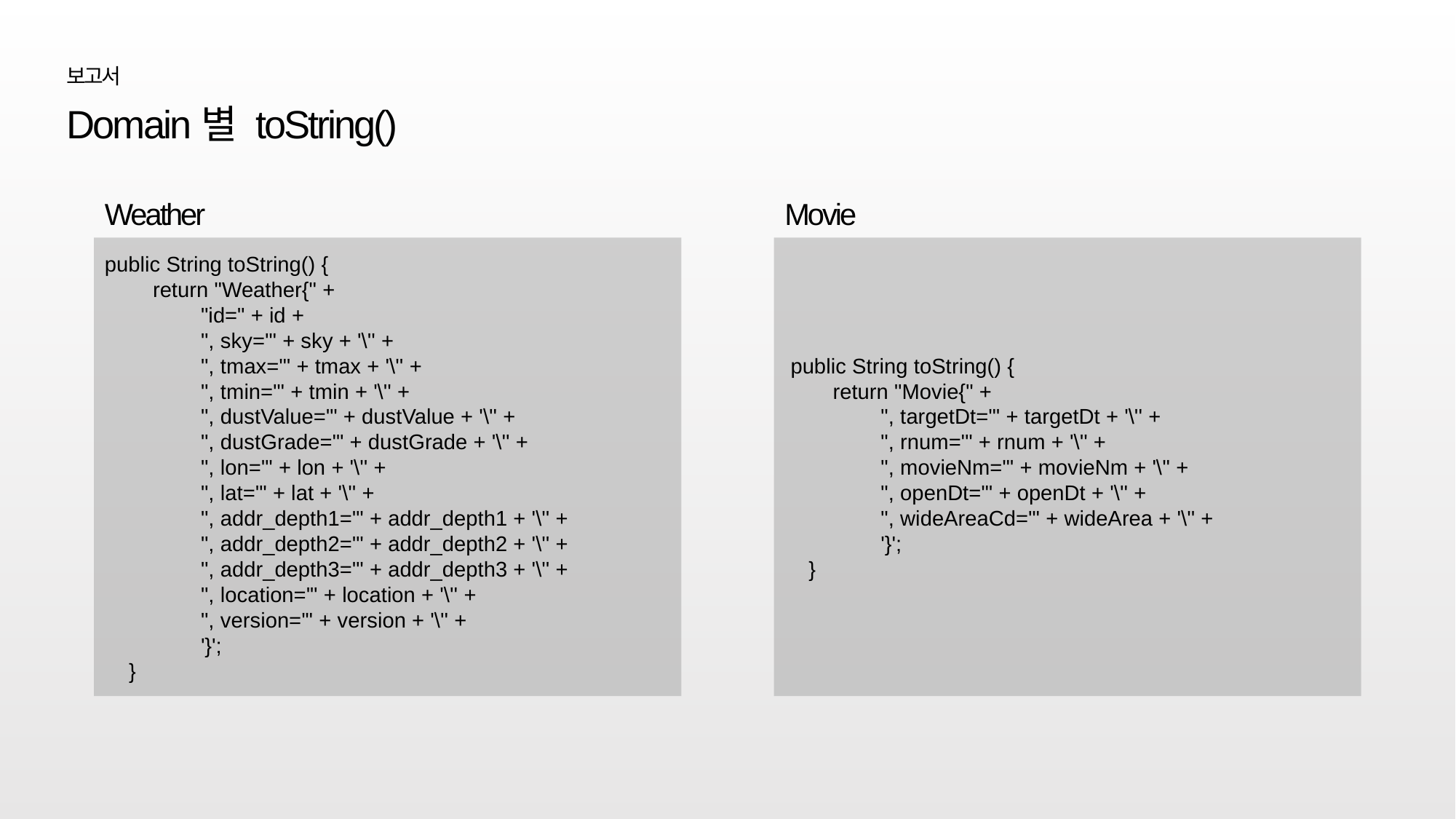

보고서
Domain별 toString()
Weather
Movie
public String toString() {
        return "Weather{" +
                "id=" + id +
                ", sky='" + sky + '\'' +
                ", tmax='" + tmax + '\'' +
                ", tmin='" + tmin + '\'' +
                ", dustValue='" + dustValue + '\'' +
                ", dustGrade='" + dustGrade + '\'' +
                ", lon='" + lon + '\'' +
                ", lat='" + lat + '\'' +
                ", addr_depth1='" + addr_depth1 + '\'' +
                ", addr_depth2='" + addr_depth2 + '\'' +
                ", addr_depth3='" + addr_depth3 + '\'' +
                ", location='" + location + '\'' +
                ", version='" + version + '\'' +
                '}';
    }
 public String toString() {
        return "Movie{" +
                ", targetDt='" + targetDt + '\'' +
                ", rnum='" + rnum + '\'' +
                ", movieNm='" + movieNm + '\'' +
                ", openDt='" + openDt + '\'' +
                ", wideAreaCd='" + wideArea + '\'' +
                '}';
    }